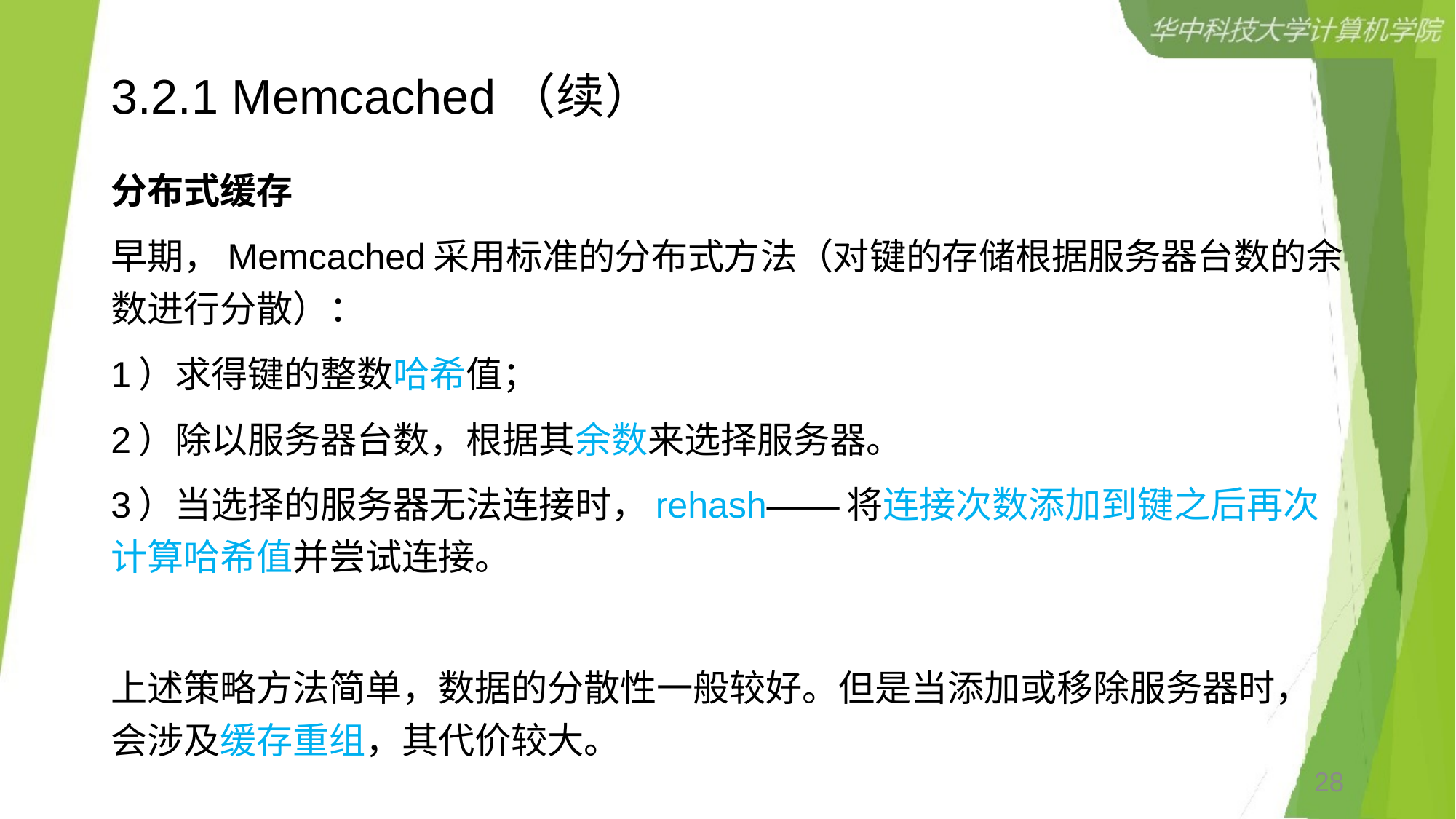

# 3.2.1 Memcached（续）
分布式缓存
早期，Memcached采用标准的分布式方法（对键的存储根据服务器台数的余数进行分散）：
1）求得键的整数哈希值；
2）除以服务器台数，根据其余数来选择服务器。
3）当选择的服务器无法连接时，rehash——将连接次数添加到键之后再次计算哈希值并尝试连接。

上述策略方法简单，数据的分散性一般较好。但是当添加或移除服务器时，会涉及缓存重组，其代价较大。
28